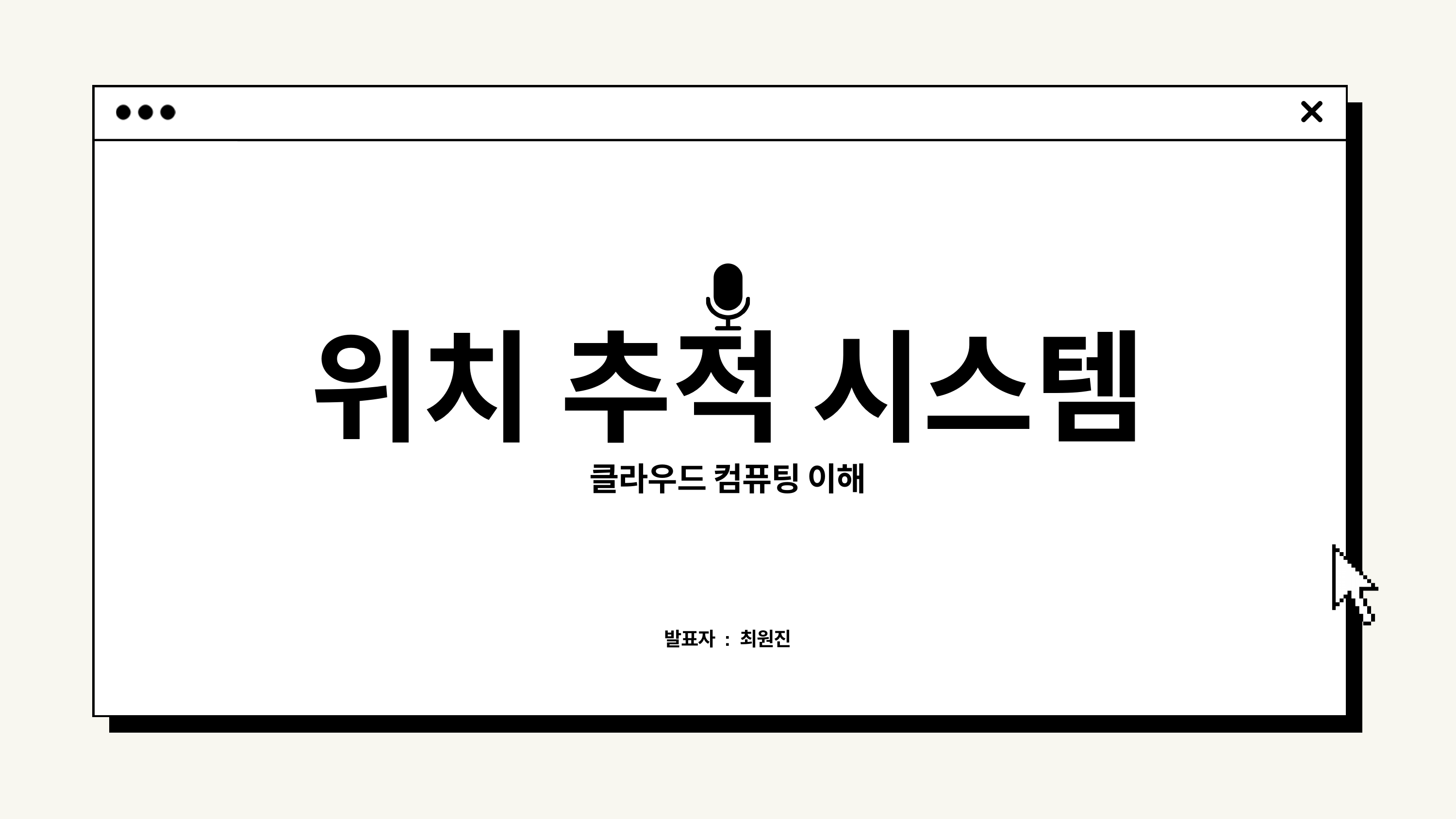

위치 추적 시스템
클라우드 컴퓨팅 이해

발표자 : 최원진